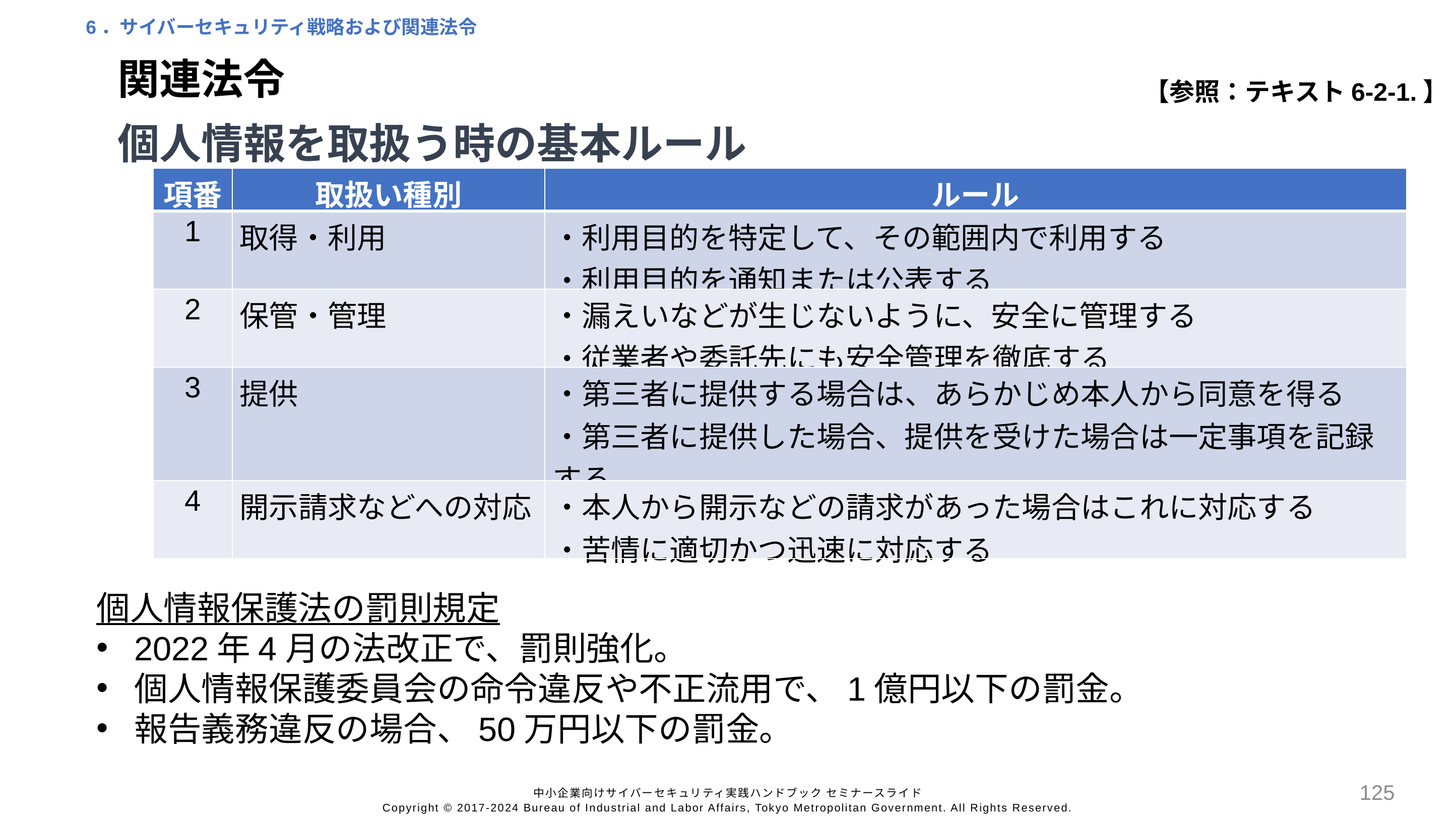

6．サイバーセキュリティ戦略および関連法令
関連法令
【参照：テキスト6-2-1.】
個人情報を取扱う時の基本ルール
| 項番 | 取扱い種別 | ルール |
| --- | --- | --- |
| 1 | 取得・利用 | ・利用目的を特定して、その範囲内で利用する ・利用目的を通知または公表する |
| 2 | 保管・管理 | ・漏えいなどが生じないように、安全に管理する ・従業者や委託先にも安全管理を徹底する |
| 3 | 提供 | ・第三者に提供する場合は、あらかじめ本人から同意を得る ・第三者に提供した場合、提供を受けた場合は一定事項を記録する |
| 4 | 開示請求などへの対応 | ・本人から開示などの請求があった場合はこれに対応する ・苦情に適切かつ迅速に対応する |

個人情報保護法の罰則規定
2022年4月の法改正で、罰則強化。
個人情報保護委員会の命令違反や不正流用で、1億円以下の罰金。
報告義務違反の場合、50万円以下の罰金。
125